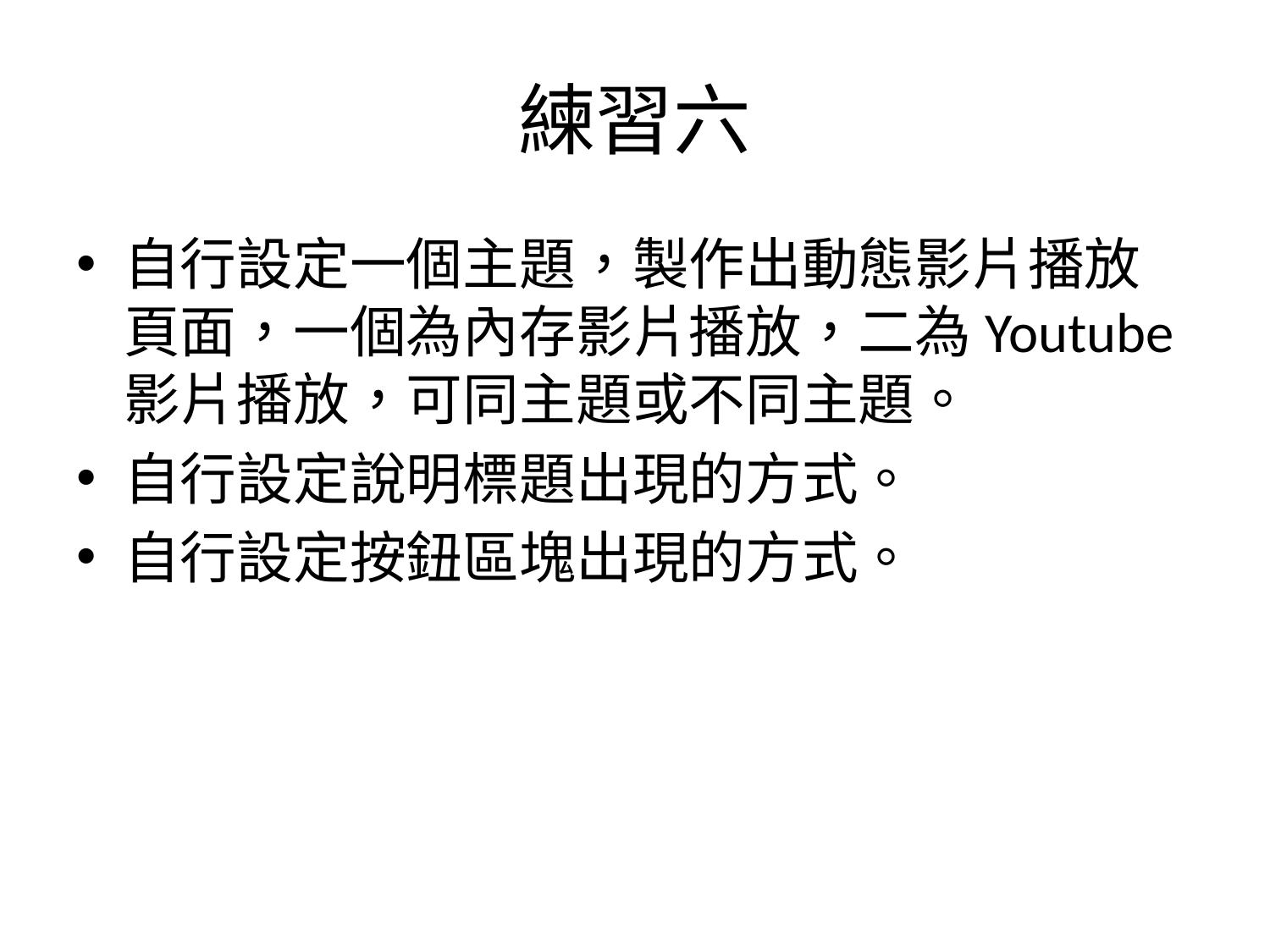

# 練習六
自行設定一個主題，製作出動態影片播放頁面，一個為內存影片播放，二為Youtube影片播放，可同主題或不同主題。
自行設定說明標題出現的方式。
自行設定按鈕區塊出現的方式。